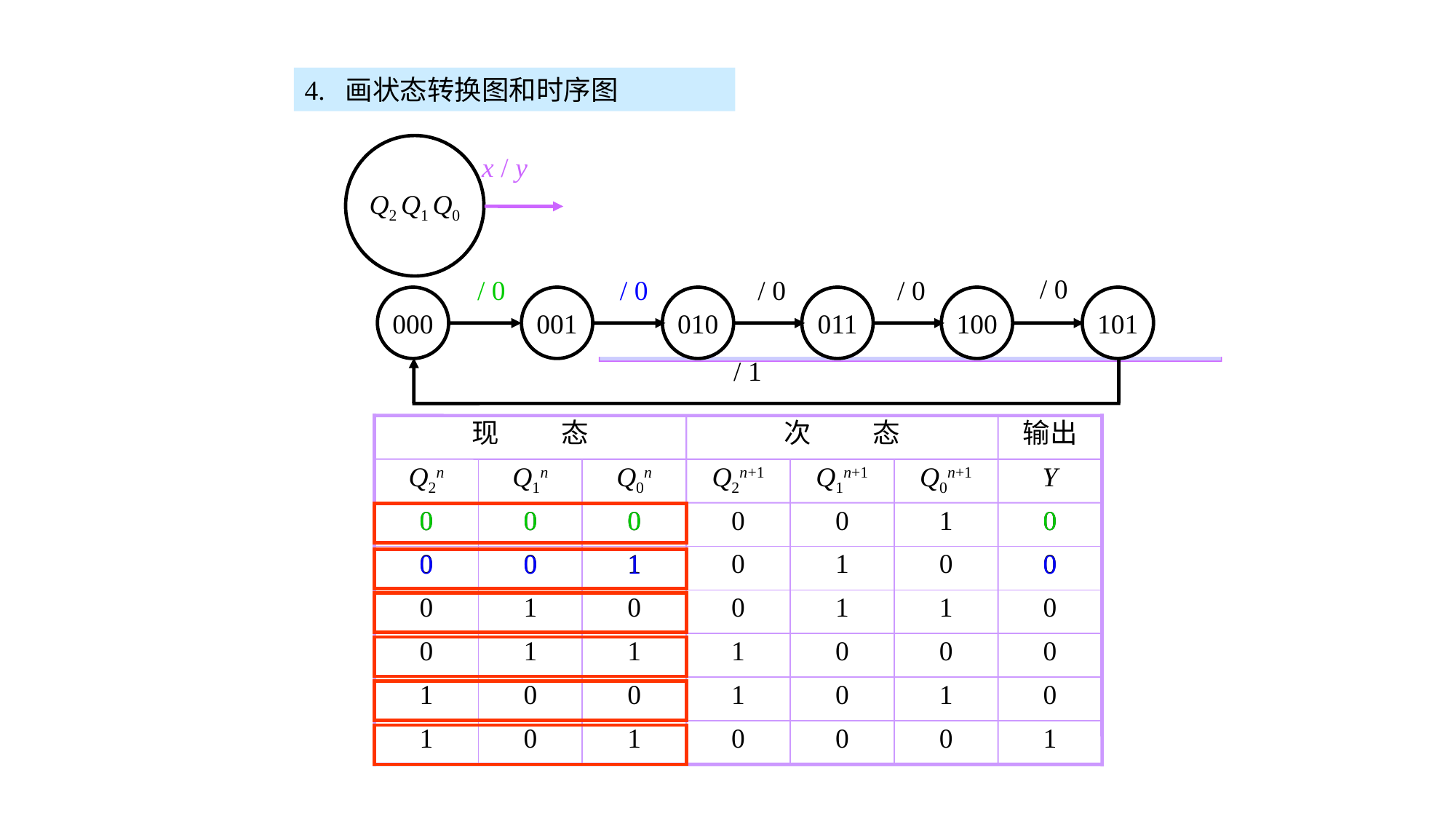

4.  画状态转换图和时序图

Q2 Q1 Q0
x / y

　　圆圈内表示 Q2 Q1 Q0 的状态；箭头表示电路状态转换的方向；箭头上方的“ x / y ”中，x 表示转换所需的输入变量取值，y 表示现态下的输出值。本例中没有输入变量，故 x 处空白。
/ 0
/ 0
/ 0
/ 1
/ 0
/ 0
000
001
010
011
100
101

现          态
次          态
输出
Q2n
Q1n
Q0n
Q2n+1
Q1n+1
Q0n+1
Y
0
0
0
0
0
1
0
0
0
1
0
1
0
0
0
1
0
0
1
1
0
0
1
1
1
0
0
0
1
0
0
1
0
1
0
1
0
1
0
0
0
1
0
0
0
0

0
0
1
0